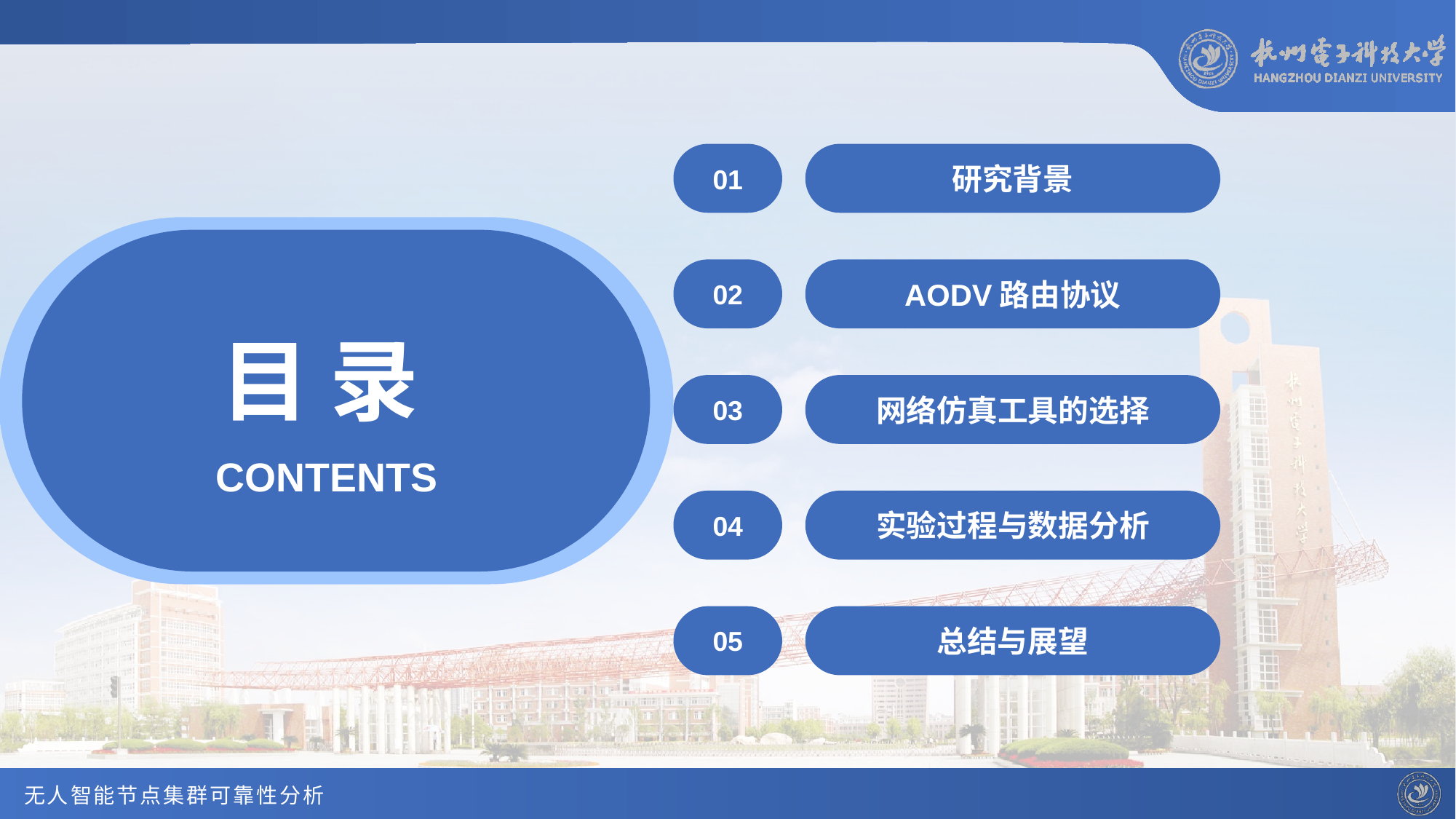

01
研究背景

02
AODV路由协议
目 录
03
网络仿真工具的选择
CONTENTS
04
实验过程与数据分析
05
总结与展望